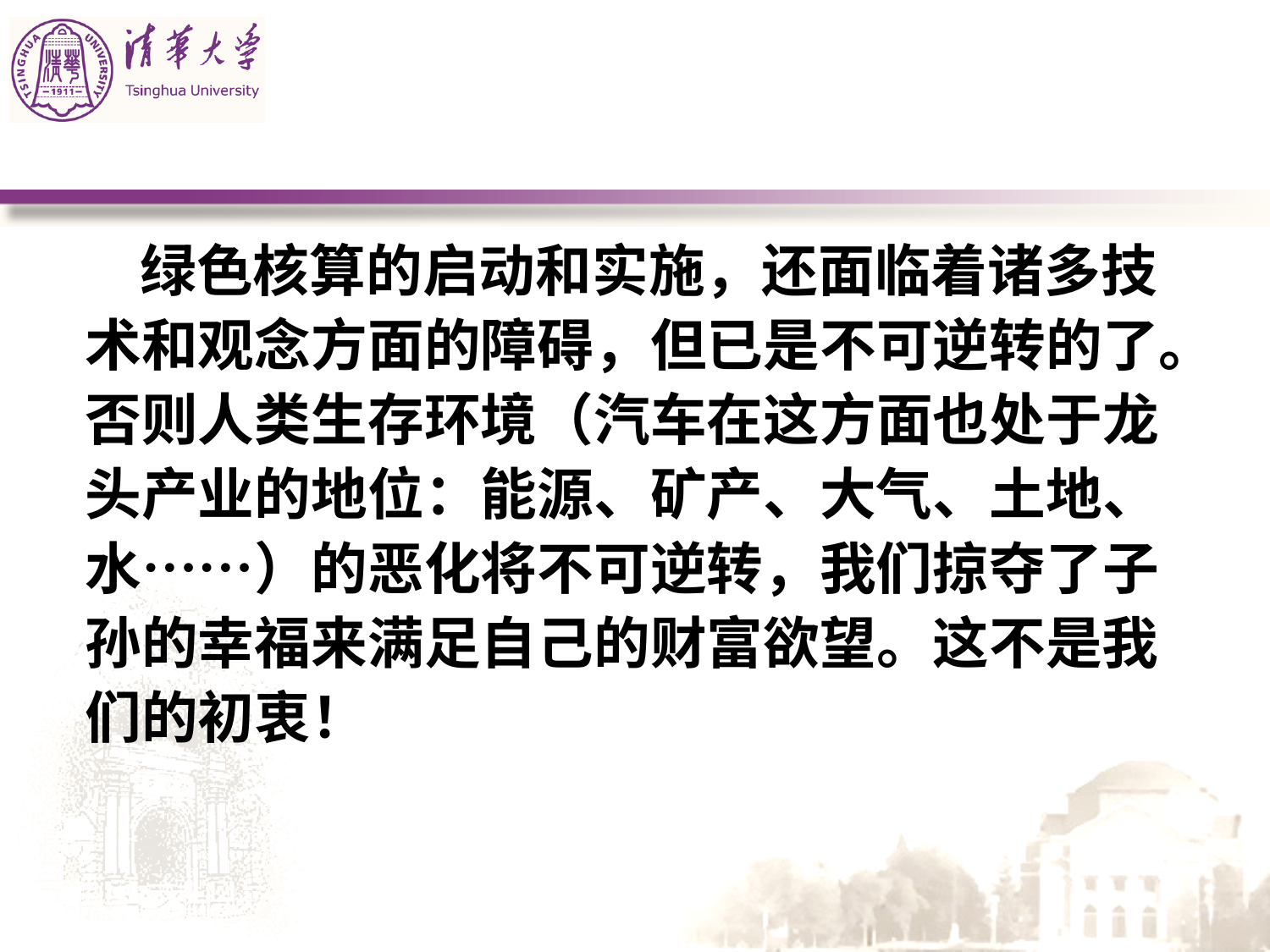

#
       绿色核算的启动和实施，还面临着诸多技术和观念方面的障碍，但已是不可逆转的了。否则人类生存环境（汽车在这方面也处于龙头产业的地位：能源、矿产、大气、土地、水……）的恶化将不可逆转，我们掠夺了子孙的幸福来满足自己的财富欲望。这不是我们的初衷！